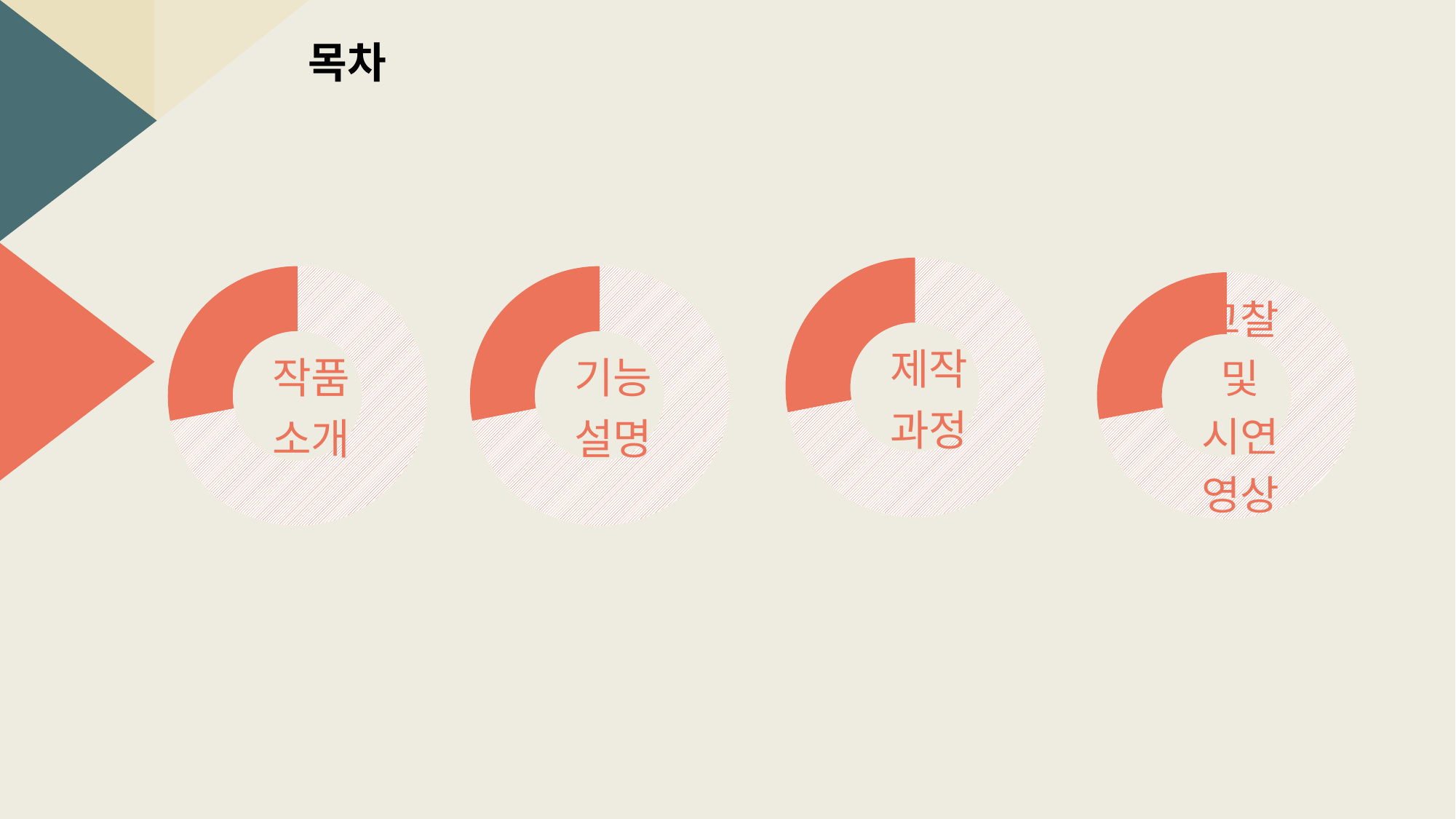

목차

### Chart

| Category | 판매 |
|---|---|
| 1분기 | 8.2 |
| 2분기 | 3.2 |

### Chart

| Category | 판매 |
|---|---|
| 1분기 | 8.2 |
| 2분기 | 3.2 |

### Chart

| Category |
|---|

### Chart

| Category |
|---|

### Chart

| Category | 판매 |
|---|---|
| 1분기 | 8.2 |
| 2분기 | 3.2 |

### Chart

| Category | 판매 |
|---|---|
| 1분기 | 8.2 |
| 2분기 | 3.2 |

### Chart

| Category |
|---|